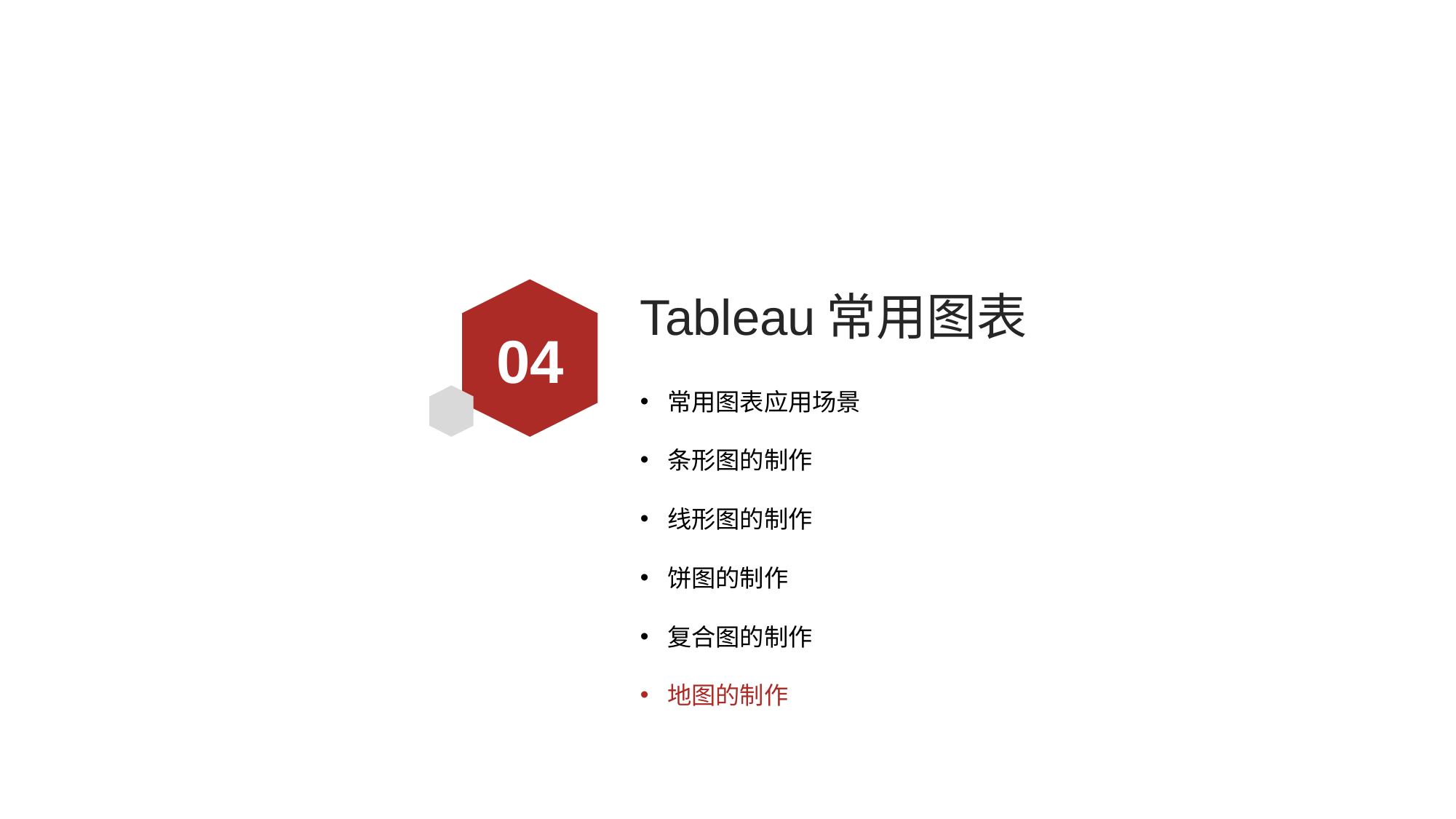

# Tableau常用图表
04
常用图表应用场景
条形图的制作
线形图的制作
饼图的制作
复合图的制作
地图的制作